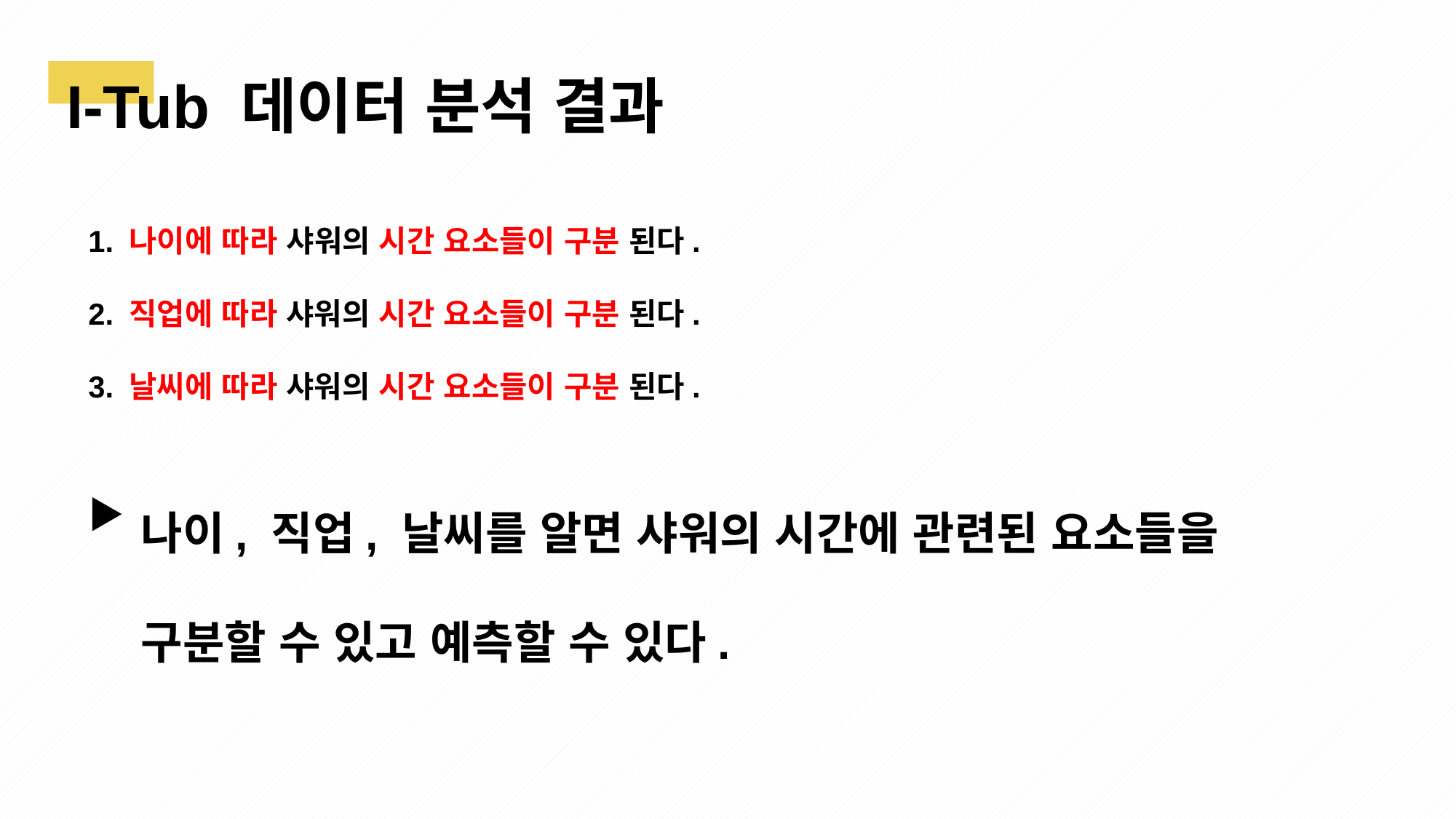

I-Tub 데이터 분석 결과
1. 나이에 따라 샤워의 시간 요소들이 구분 된다.
2. 직업에 따라 샤워의 시간 요소들이 구분 된다.
3. 날씨에 따라 샤워의 시간 요소들이 구분 된다.
나이, 직업, 날씨를 알면 샤워의 시간에 관련된 요소들을
구분할 수 있고 예측할 수 있다.